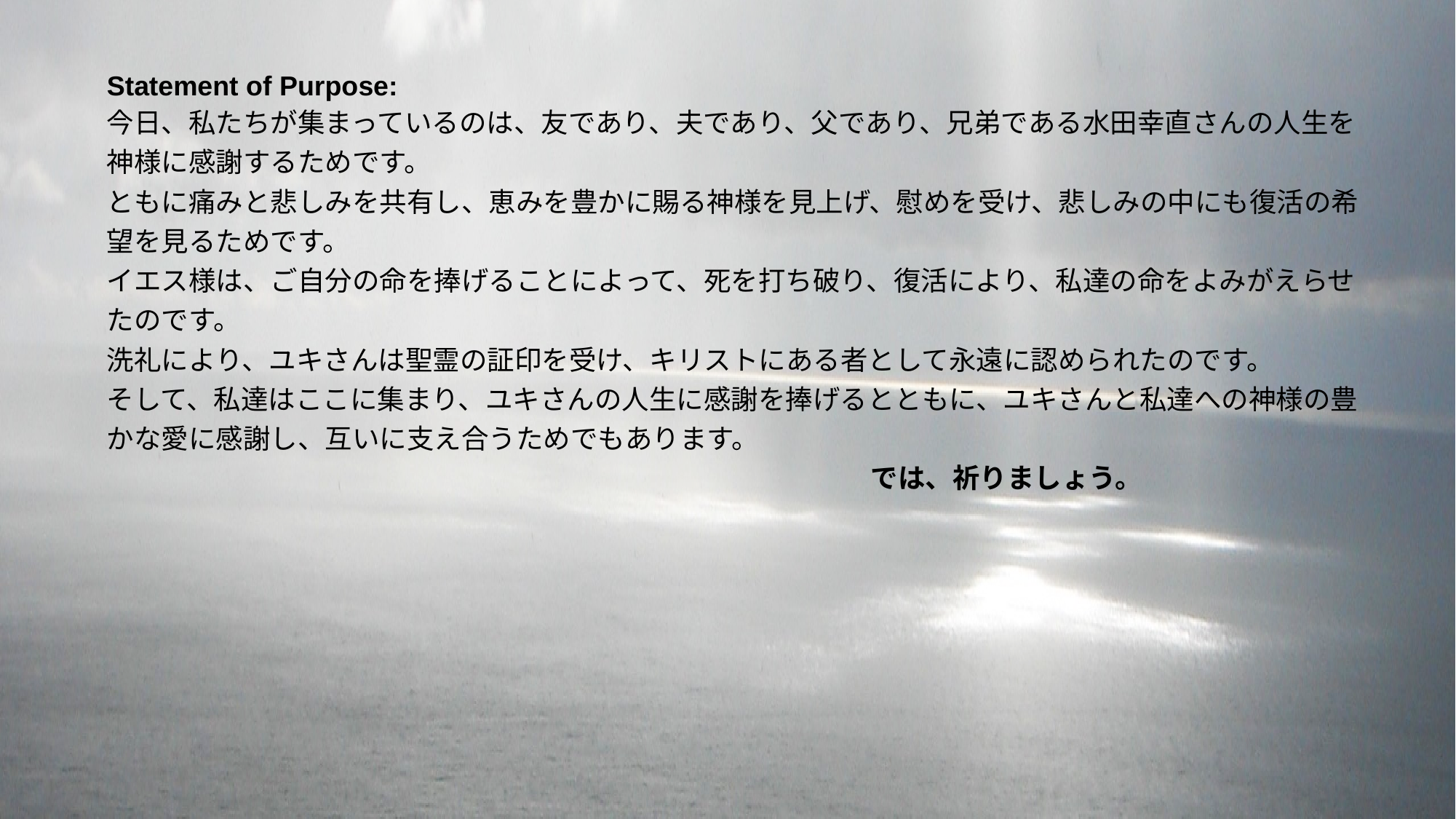

Statement of Purpose:
今日、私たちが集まっているのは、友であり、夫であり、父であり、兄弟である水田幸直さんの人生を神様に感謝するためです。
ともに痛みと悲しみを共有し、恵みを豊かに賜る神様を見上げ、慰めを受け、悲しみの中にも復活の希望を見るためです。
イエス様は、ご自分の命を捧げることによって、死を打ち破り、復活により、私達の命をよみがえらせたのです。
洗礼により、ユキさんは聖霊の証印を受け、キリストにある者として永遠に認められたのです。
そして、私達はここに集まり、ユキさんの人生に感謝を捧げるとともに、ユキさんと私達への神様の豊かな愛に感謝し、互いに支え合うためでもあります。
							では、祈りましょう。